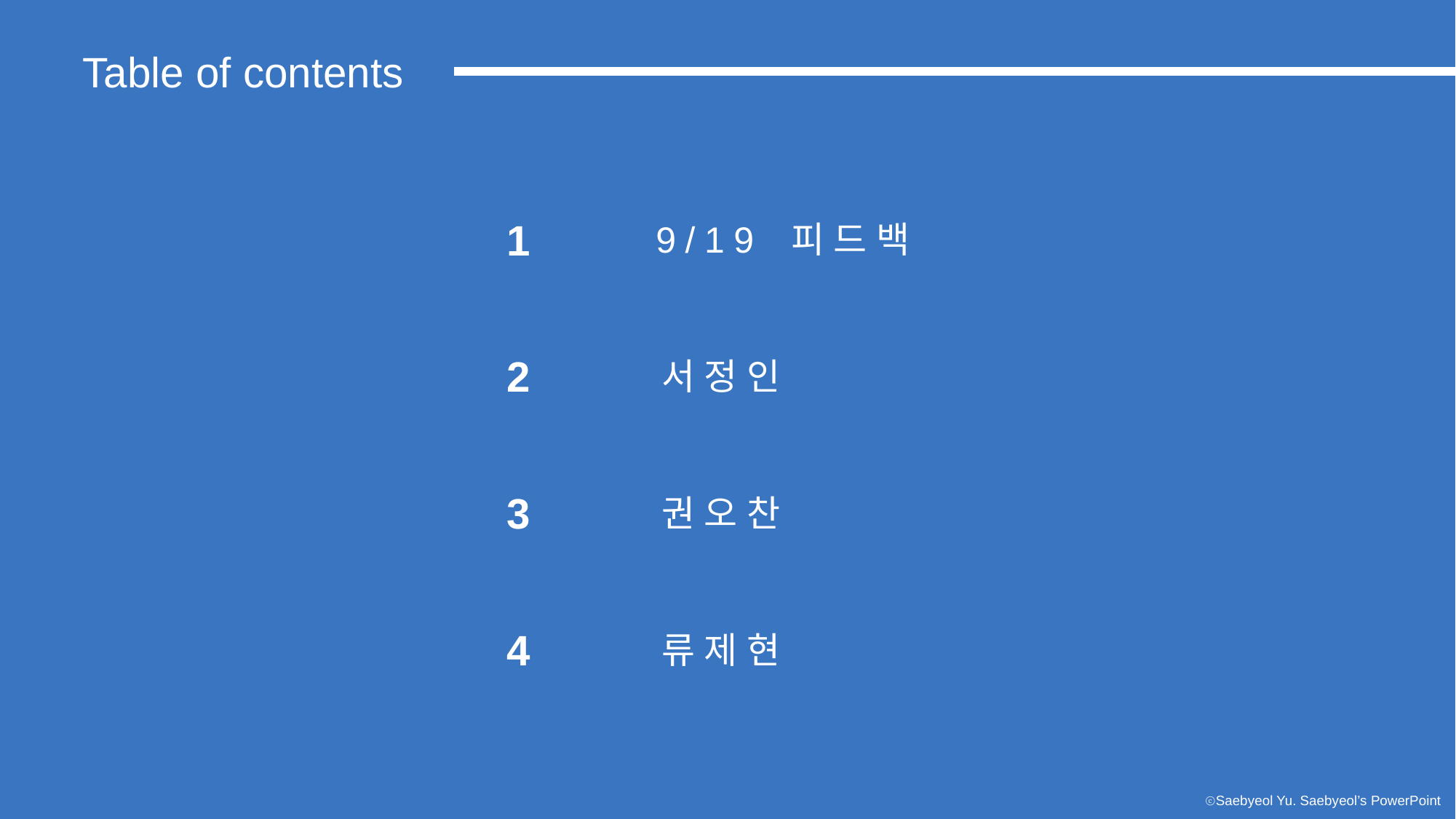

Table of contents
1
9/19 피드백
2
서정인
3
권오찬
4
류제현